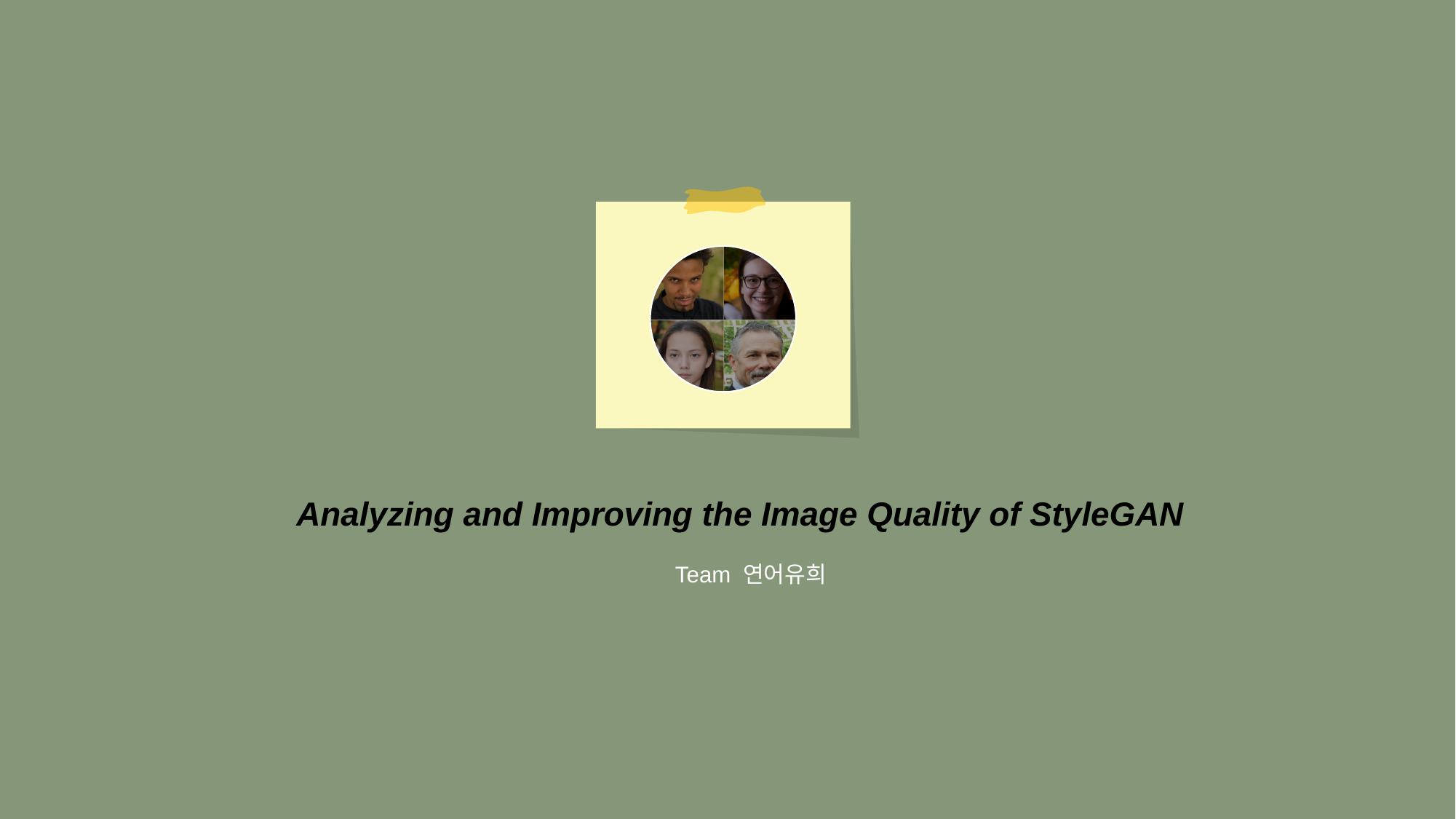

Analyzing and Improving the Image Quality of StyleGAN
Team 연어유희